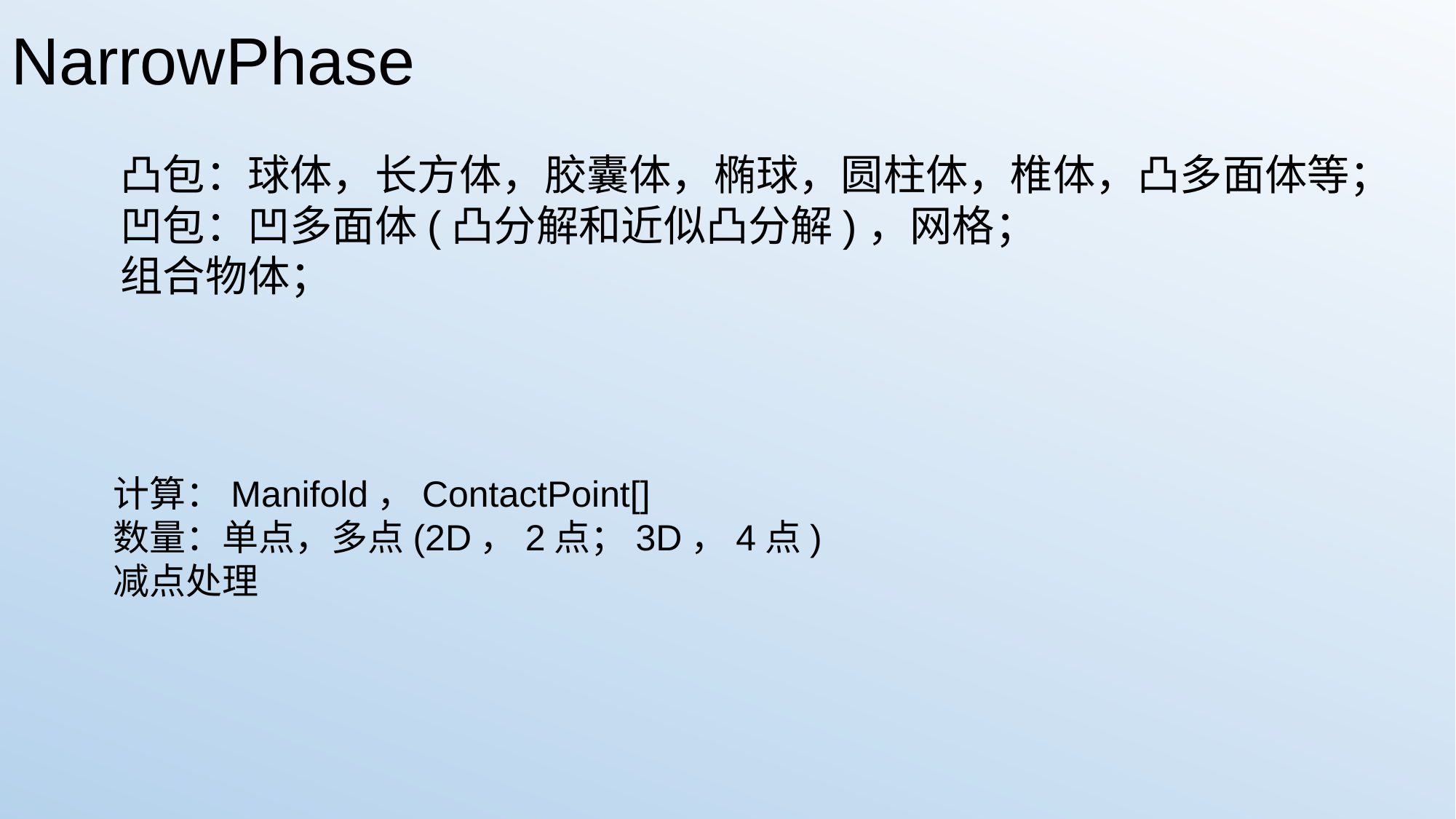

# NarrowPhase
凸包：球体，长方体，胶囊体，椭球，圆柱体，椎体，凸多面体等；
凹包：凹多面体(凸分解和近似凸分解)，网格；
组合物体；

计算：Manifold，ContactPoint[]
数量：单点，多点(2D，2点；3D，4点)
减点处理